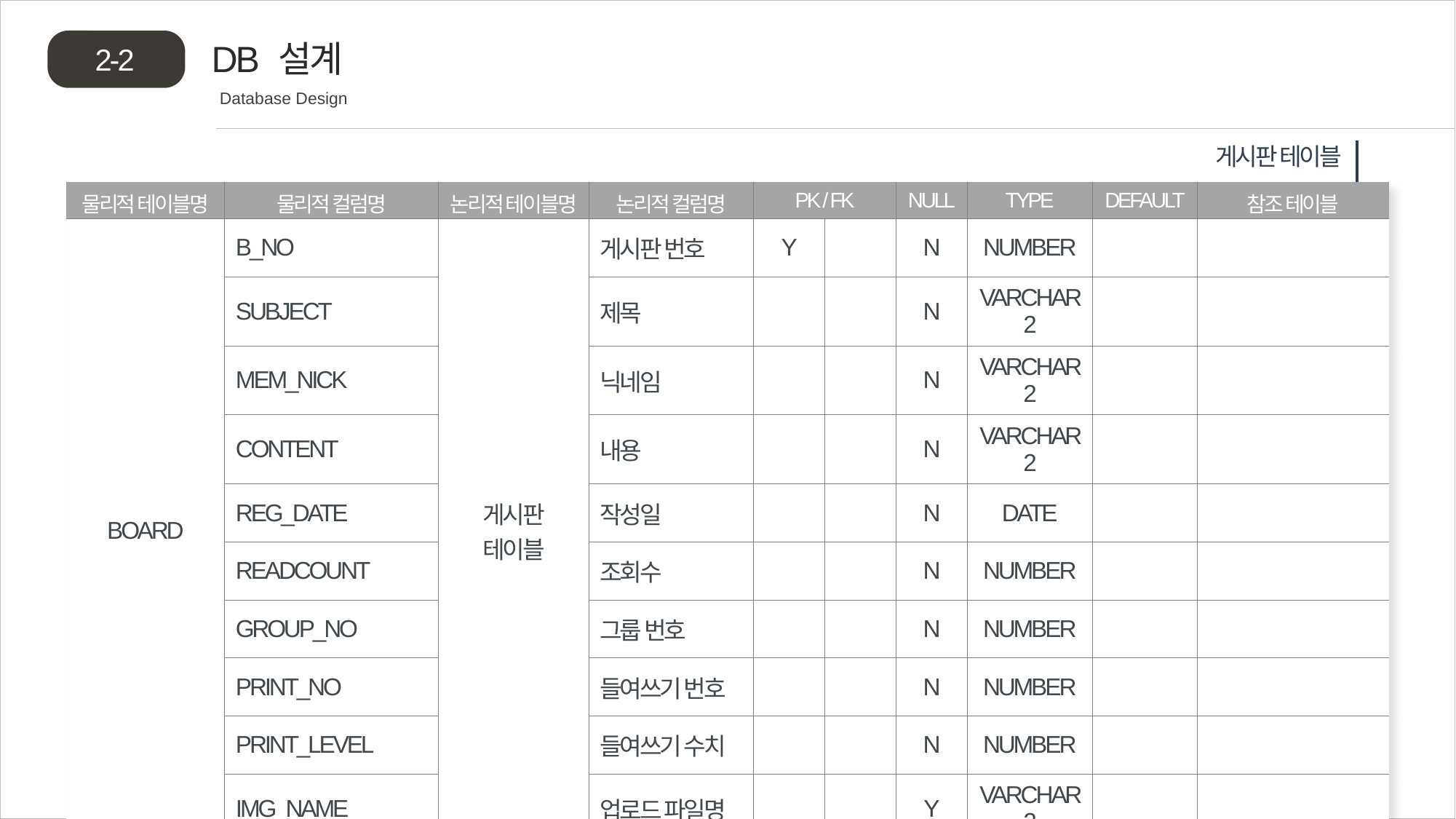

DB 설계
2-2
Database Design
게시판 테이블
| 물리적 테이블명 | 물리적 컬럼명 | 논리적 테이블명 | 논리적 컬럼명 | PK / FK |  | NULL | TYPE | DEFAULT | 참조 테이블 |
| --- | --- | --- | --- | --- | --- | --- | --- | --- | --- |
| BOARD | B\_NO | 게시판 테이블 | 게시판 번호 | Y |  | N | NUMBER |  |  |
|  | SUBJECT |  | 제목 |  |  | N | VARCHAR2 |  |  |
|  | MEM\_NICK |  | 닉네임 |  |  | N | VARCHAR2 |  |  |
|  | CONTENT |  | 내용 |  |  | N | VARCHAR2 |  |  |
|  | REG\_DATE |  | 작성일 |  |  | N | DATE |  |  |
|  | READCOUNT |  | 조회수 |  |  | N | NUMBER |  |  |
|  | GROUP\_NO |  | 그룹 번호 |  |  | N | NUMBER |  |  |
|  | PRINT\_NO |  | 들여쓰기 번호 |  |  | N | NUMBER |  |  |
|  | PRINT\_LEVEL |  | 들여쓰기 수치 |  |  | N | NUMBER |  |  |
|  | IMG\_NAME |  | 업로드 파일명 |  |  | Y | VARCHAR2 |  |  |